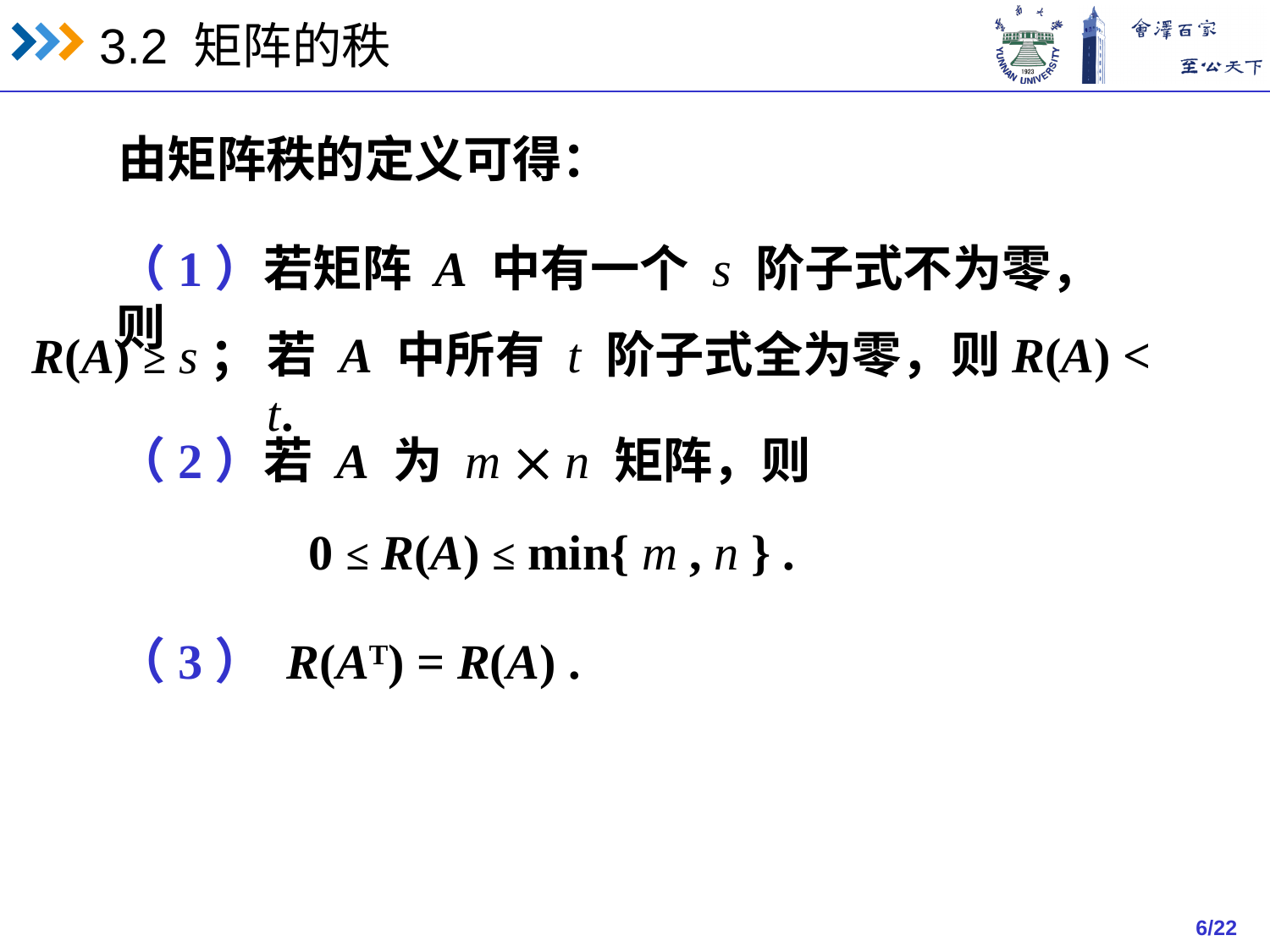

由矩阵秩的定义可得：
（1）若矩阵 A 中有一个 s 阶子式不为零，则
若 A 中所有 t 阶子式全为零，则R(A) < t.
R(A) ≥ s；
（2）若 A 为 m × n 矩阵，则
0 ≤ R(A) ≤ min{ m , n } .
（3） R(AT) = R(A) .